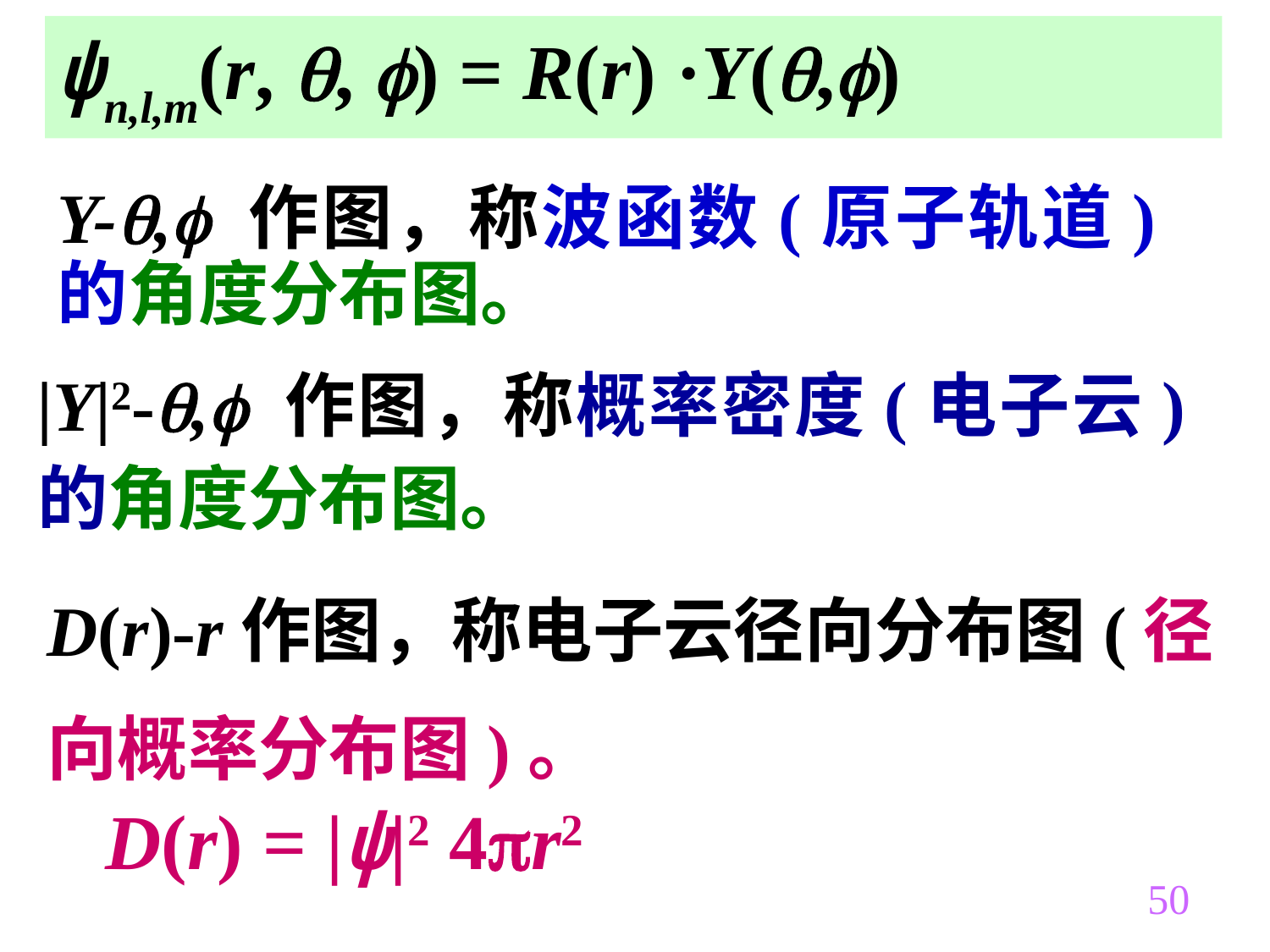

ψn,l,m(r, θ, φ) = R(r) ·Y(θ,φ)
Y-θ,φ 作图，称波函数(原子轨道)的角度分布图。
|Y|2-θ,φ 作图，称概率密度(电子云)的角度分布图。
D(r)-r作图，称电子云径向分布图(径向概率分布图)。
 D(r) = |ψ|2 4πr2